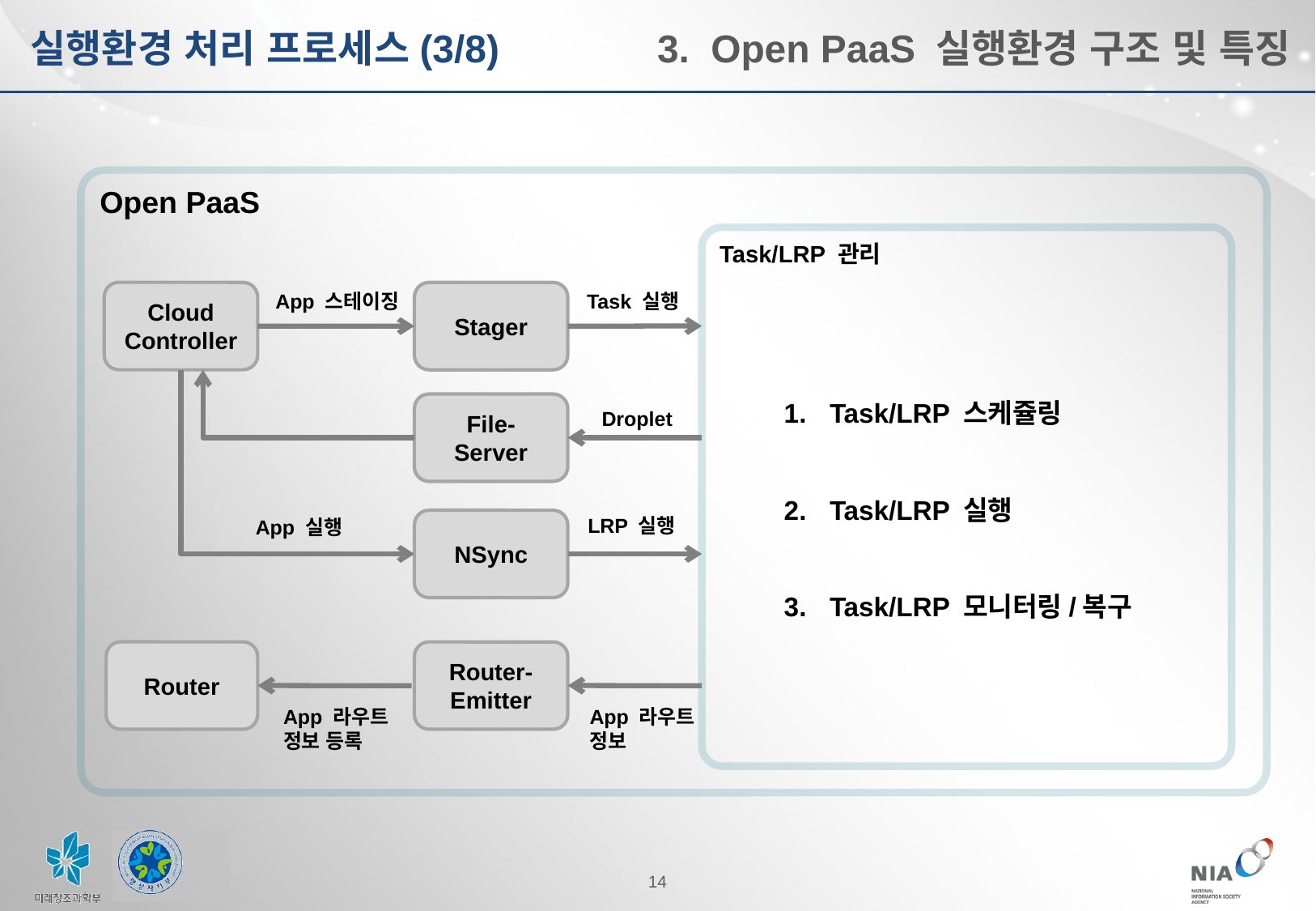

실행환경 처리 프로세스(3/8)
3.  Open PaaS 실행환경 구조 및 특징
Open PaaS
Task/LRP 관리
Cloud
Controller
App 스테이징
Stager
Task 실행
Task/LRP 스케쥴링
Task/LRP 실행
Task/LRP 모니터링/복구

File-Server
Droplet
LRP 실행
App 실행
NSync
Router
Router-Emitter
App 라우트
정보 등록
App 라우트
정보